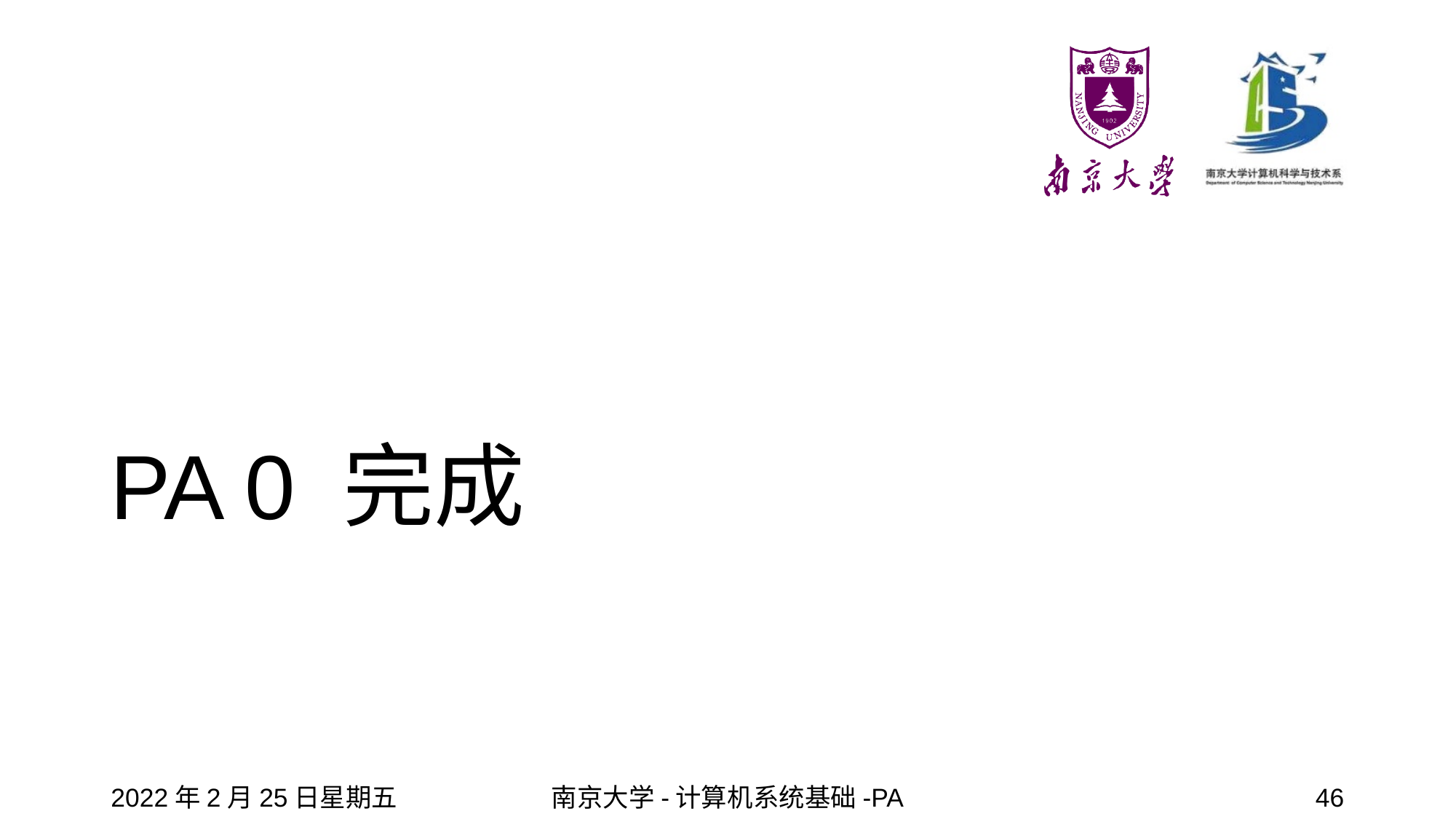

# PA 0 完成

2022年2月25日星期五
南京大学-计算机系统基础-PA
46